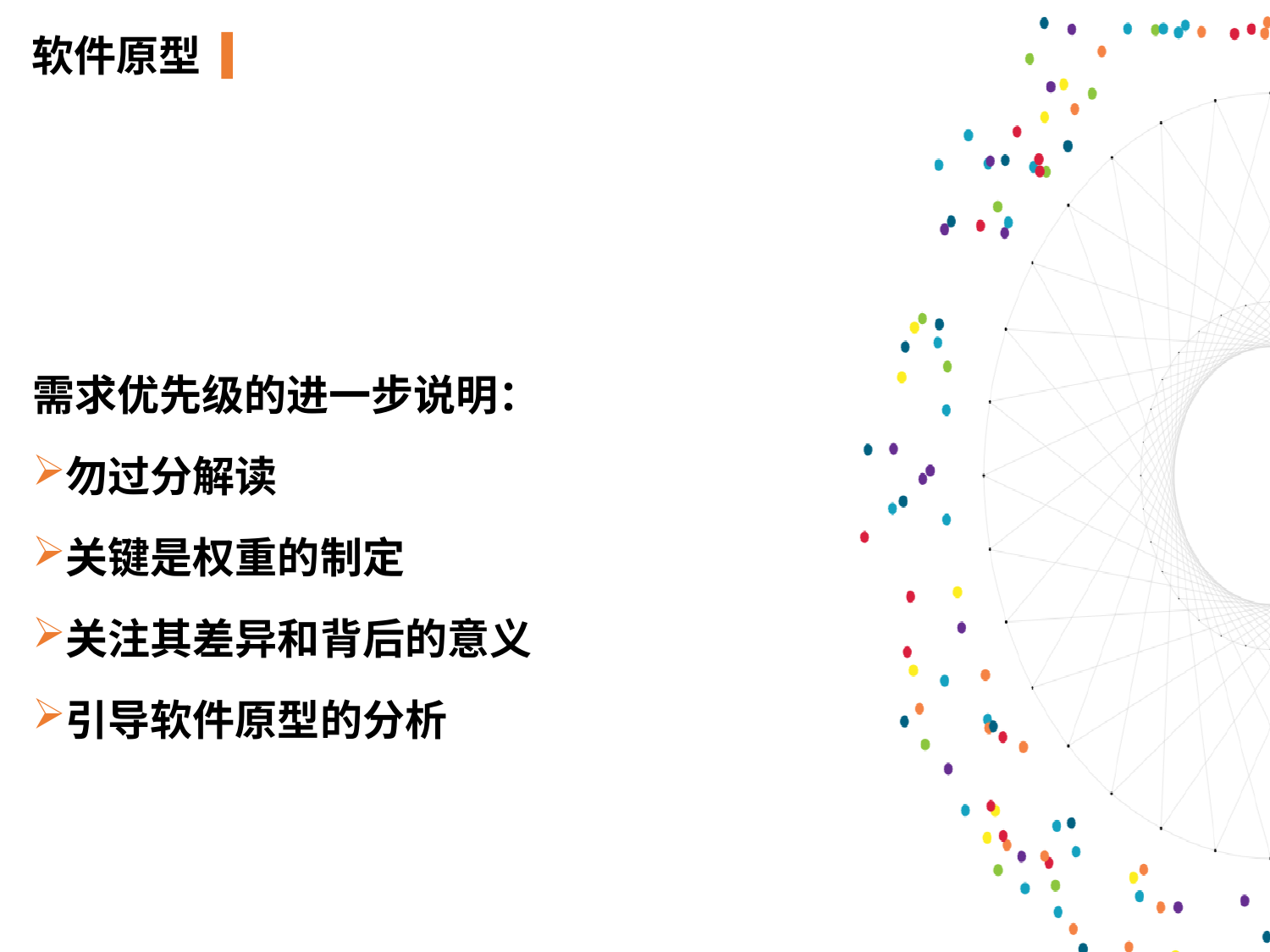

软件原型

需求优先级的进一步说明：
勿过分解读
关键是权重的制定
关注其差异和背后的意义
引导软件原型的分析